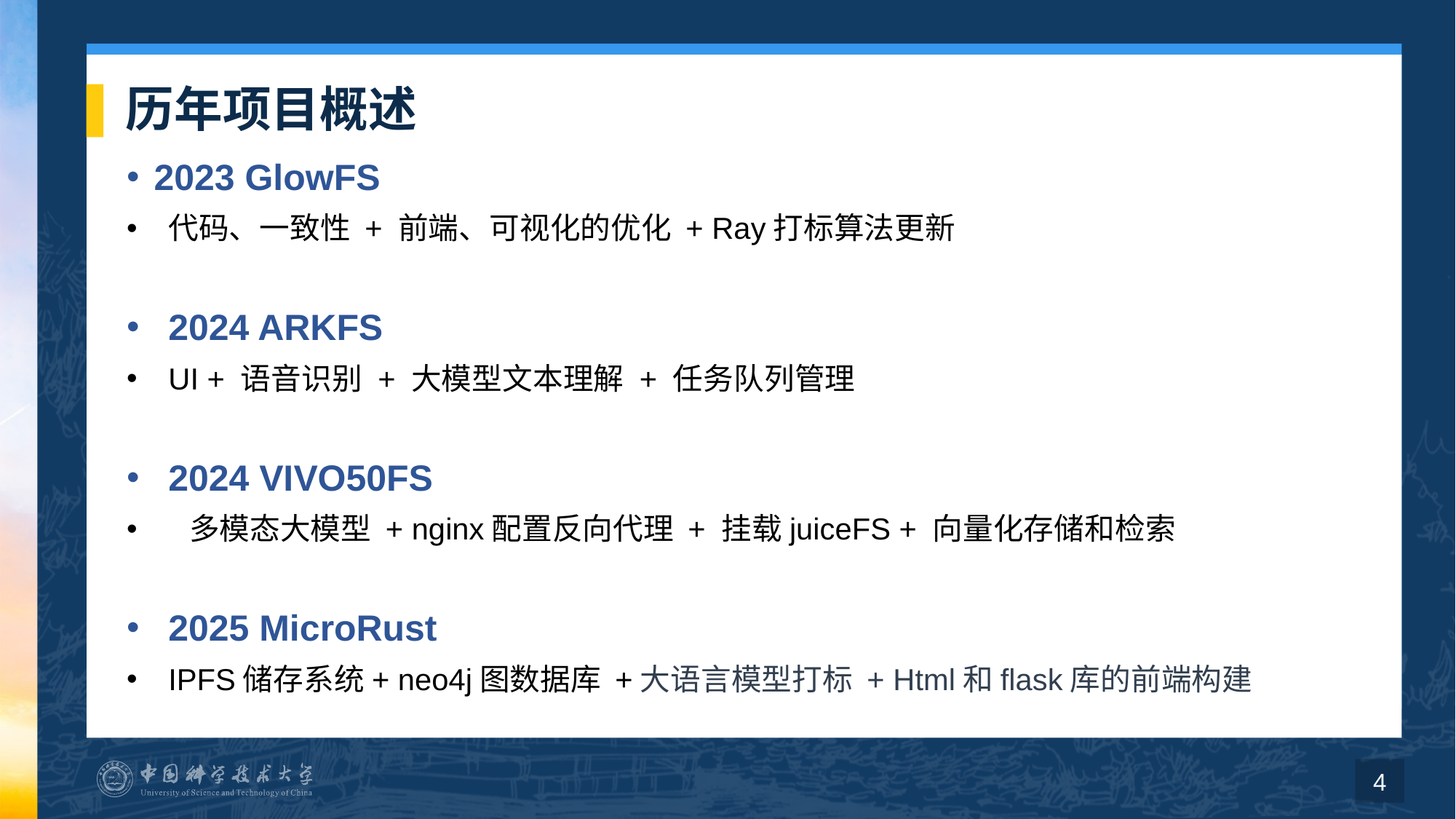

# 历年项目概述
2023 GlowFS
代码、一致性 + 前端、可视化的优化 + Ray打标算法更新

2024 ARKFS
UI + 语音识别 + 大模型文本理解 + 任务队列管理

2024 VIVO50FS
  多模态大模型 + nginx配置反向代理 + 挂载juiceFS + 向量化存储和检索

2025 MicroRust
IPFS储存系统+ neo4j图数据库 +大语言模型打标 + Html和flask库的前端构建

4